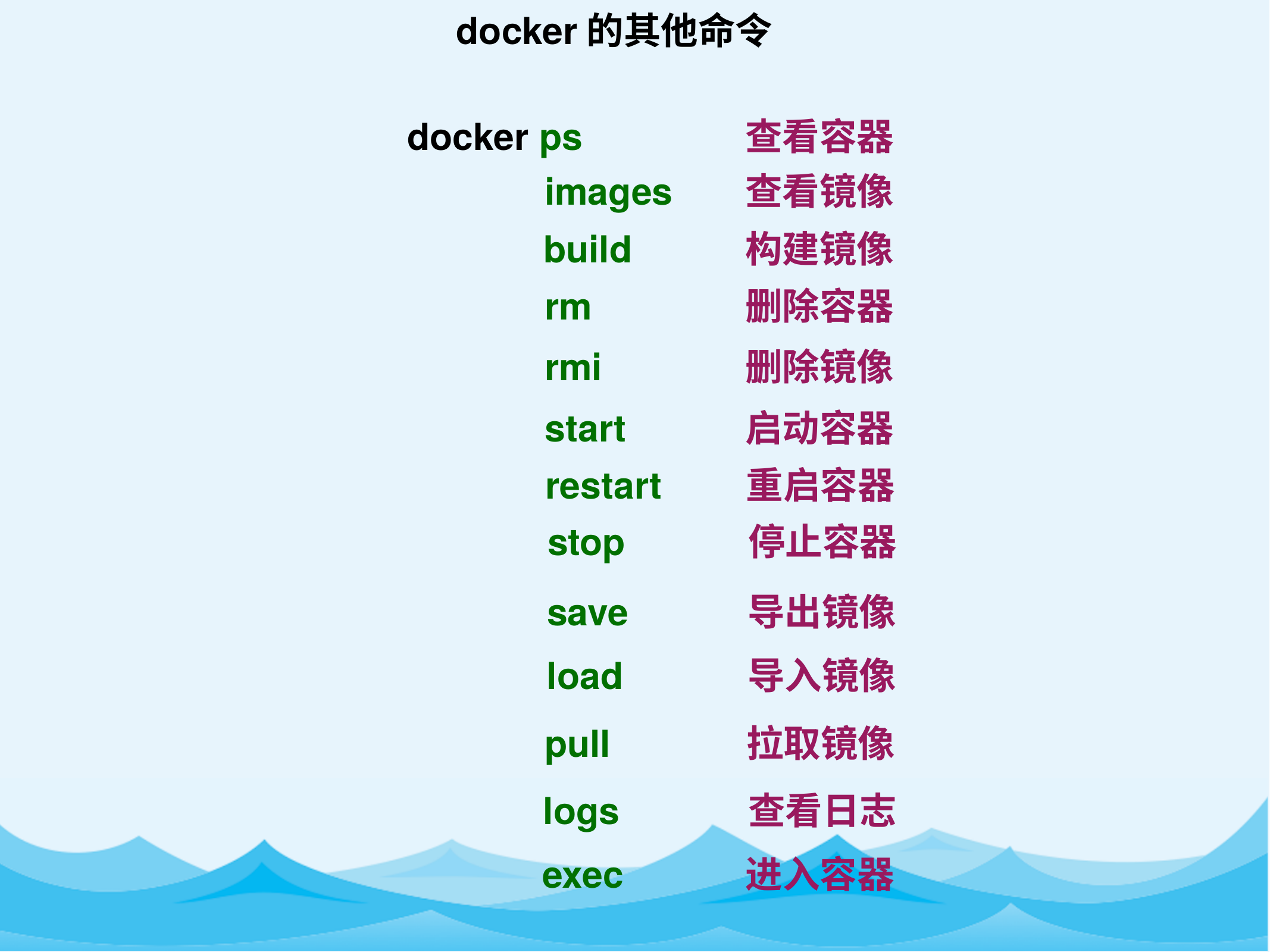

docker的其他命令
查看容器
docker ps
查看镜像
images
构建镜像
build
删除容器
rm
删除镜像
rmi
启动容器
start
重启容器
restart
停止容器
stop
导出镜像
save
导入镜像
load
拉取镜像
pull
查看日志
logs
进入容器
exec
nginx